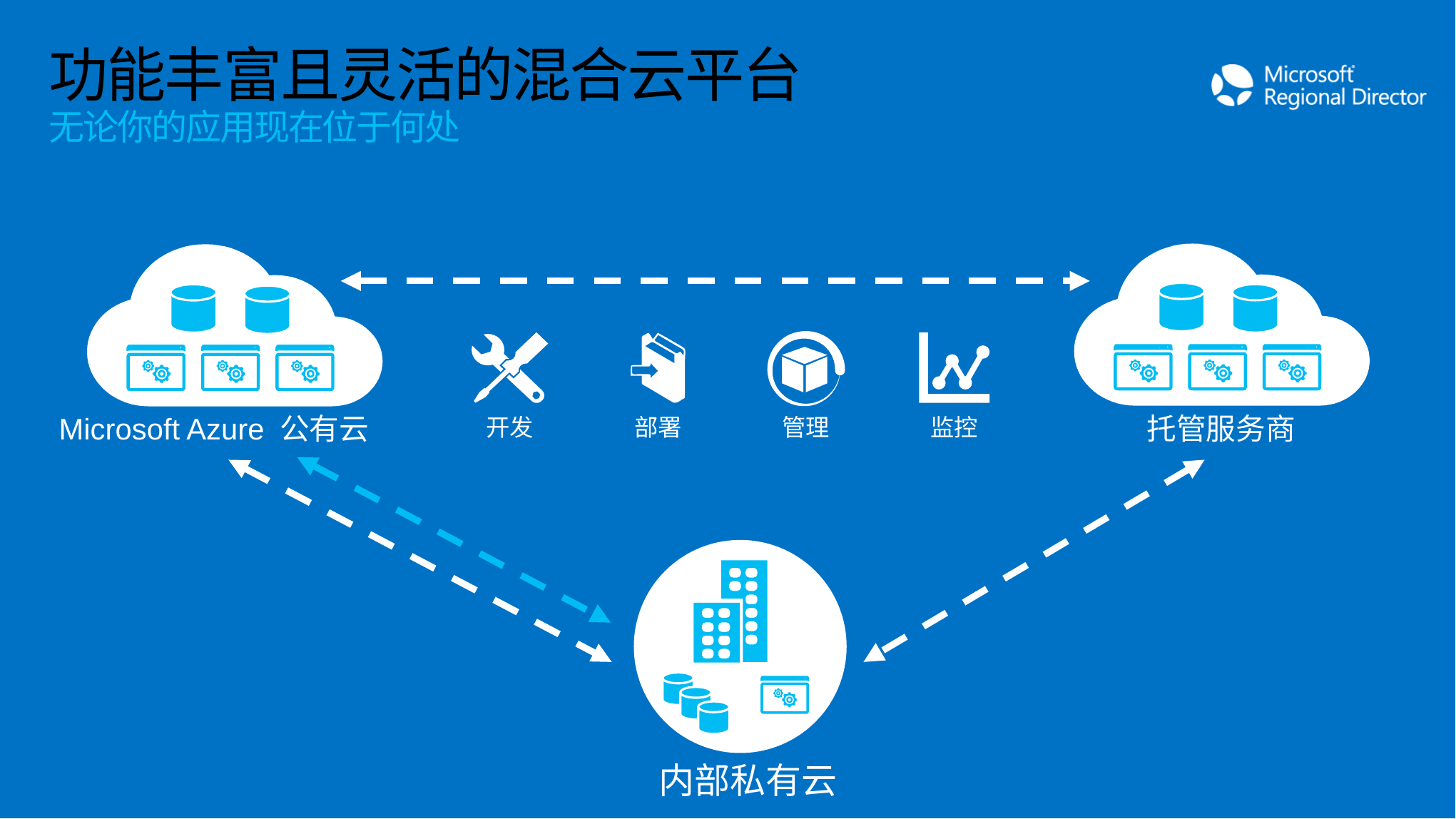

# 功能丰富且灵活的混合云平台 无论你的应用现在位于何处

托管服务商

Microsoft Azure 公有云
开发
部署
管理
监控

内部私有云